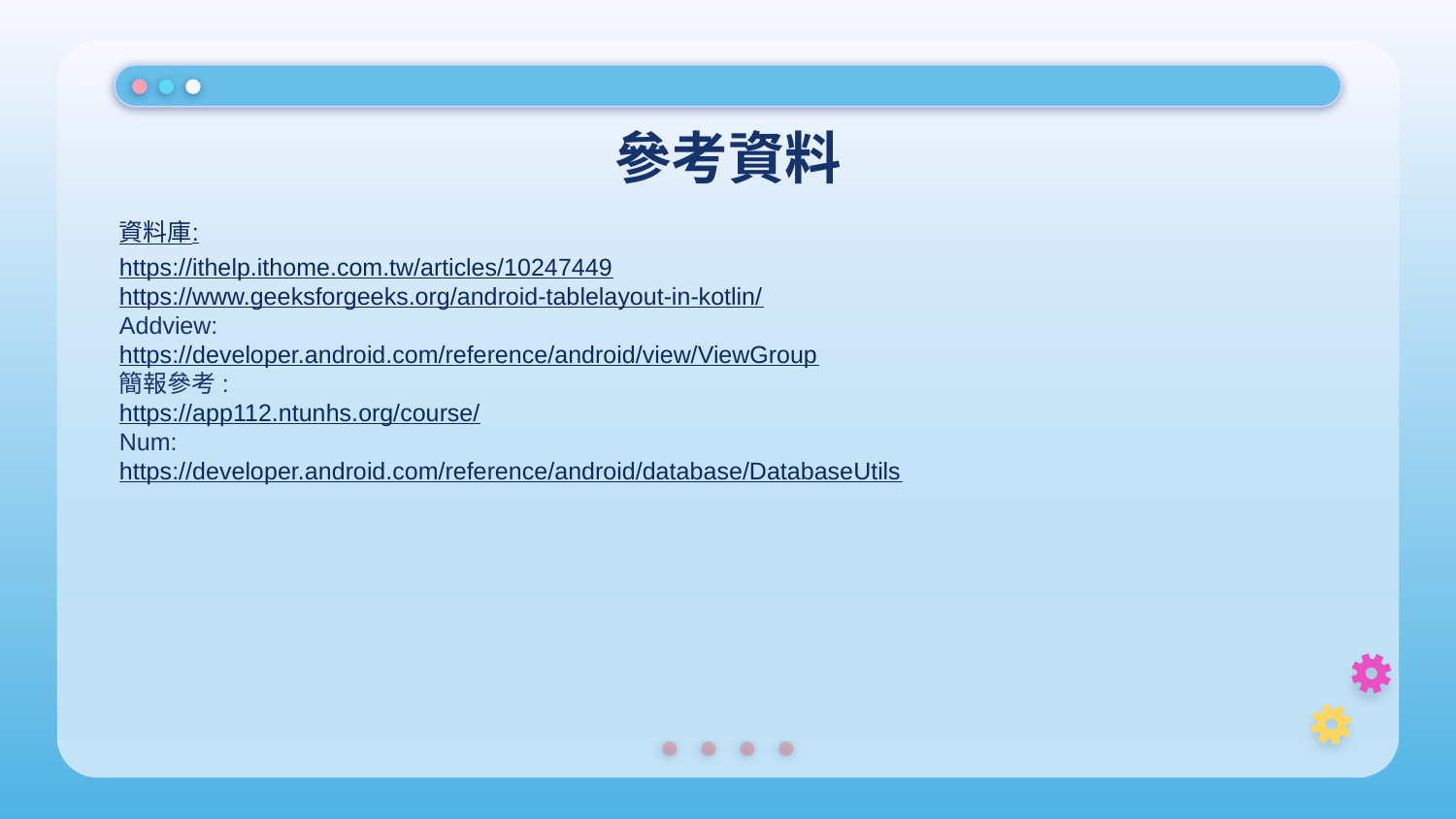

# 參考資料
資料庫:
https://ithelp.ithome.com.tw/articles/10247449
https://www.geeksforgeeks.org/android-tablelayout-in-kotlin/
Addview:
https://developer.android.com/reference/android/view/ViewGroup
簡報參考:
https://app112.ntunhs.org/course/
Num:
https://developer.android.com/reference/android/database/DatabaseUtils